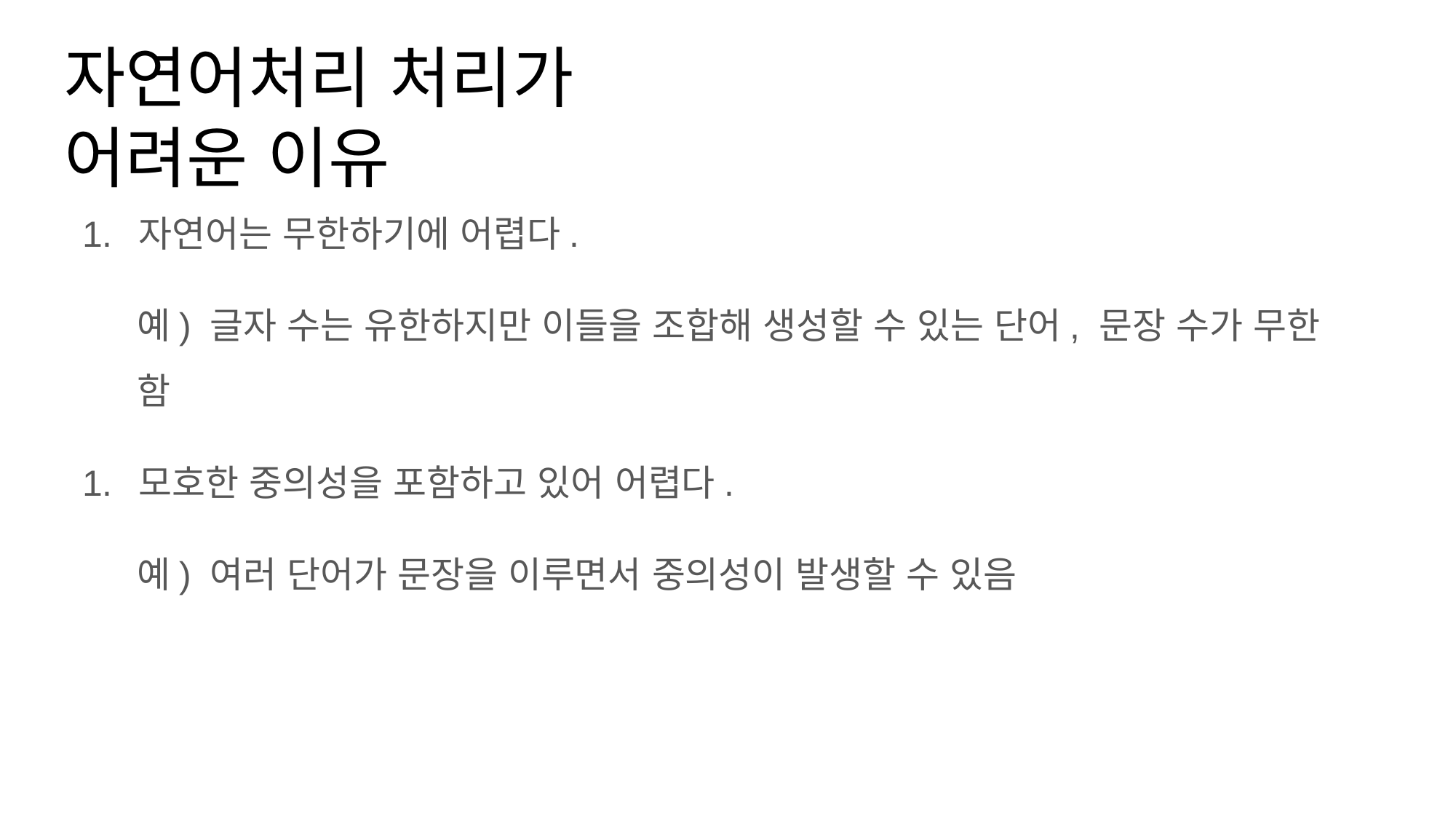

# 자연어처리 처리가 어려운 이유
1.	자연어는 무한하기에 어렵다.

예) 글자 수는 유한하지만 이들을 조합해 생성할 수 있는 단어, 문장 수가 무한
함

1.	모호한 중의성을 포함하고 있어 어렵다.

예) 여러 단어가 문장을 이루면서 중의성이 발생할 수 있음